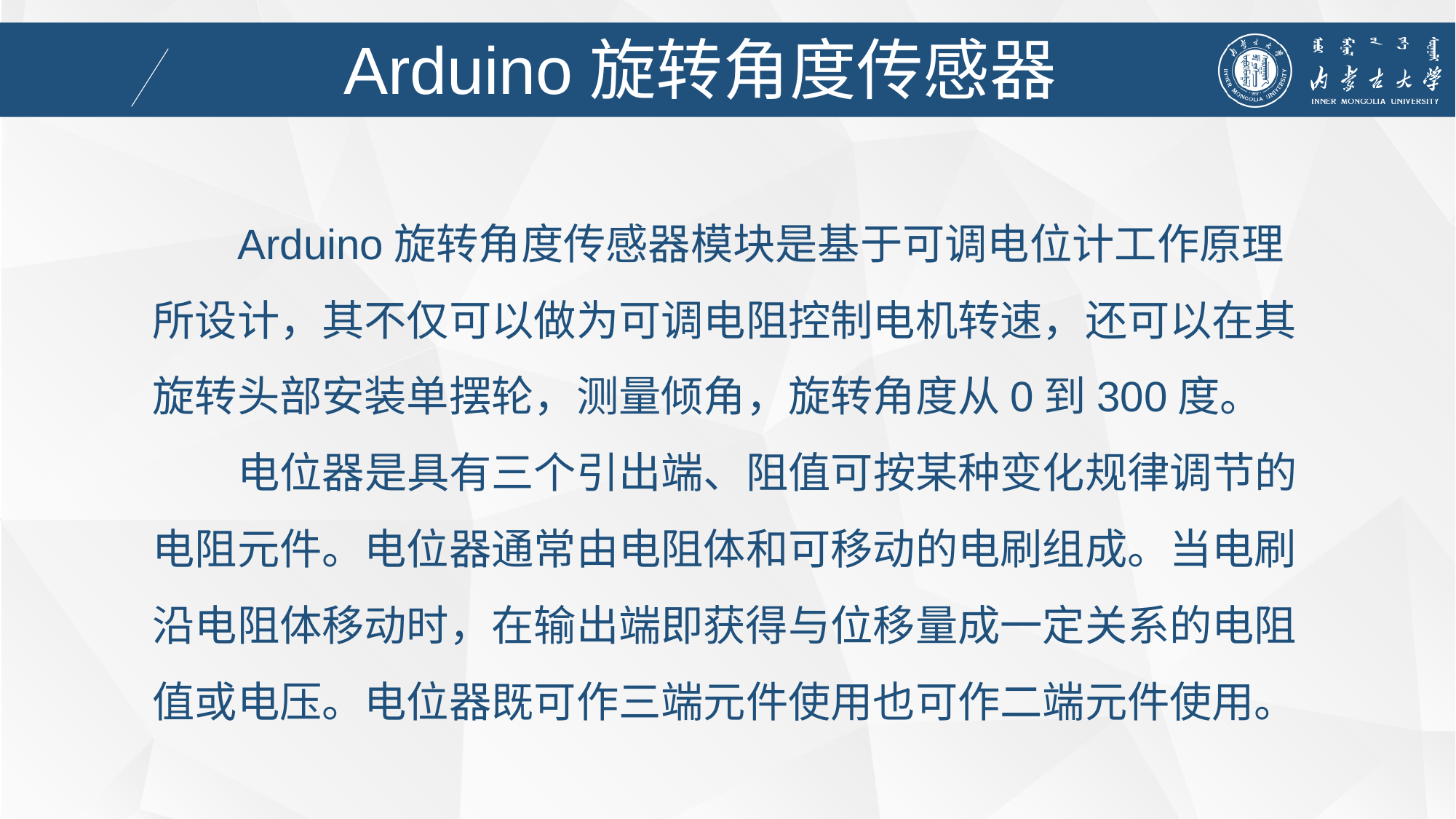

Arduino旋转角度传感器
Arduino旋转角度传感器模块是基于可调电位计工作原理所设计，其不仅可以做为可调电阻控制电机转速，还可以在其旋转头部安装单摆轮，测量倾角，旋转角度从0到300度。
电位器是具有三个引出端、阻值可按某种变化规律调节的电阻元件。电位器通常由电阻体和可移动的电刷组成。当电刷沿电阻体移动时，在输出端即获得与位移量成一定关系的电阻值或电压。电位器既可作三端元件使用也可作二端元件使用。